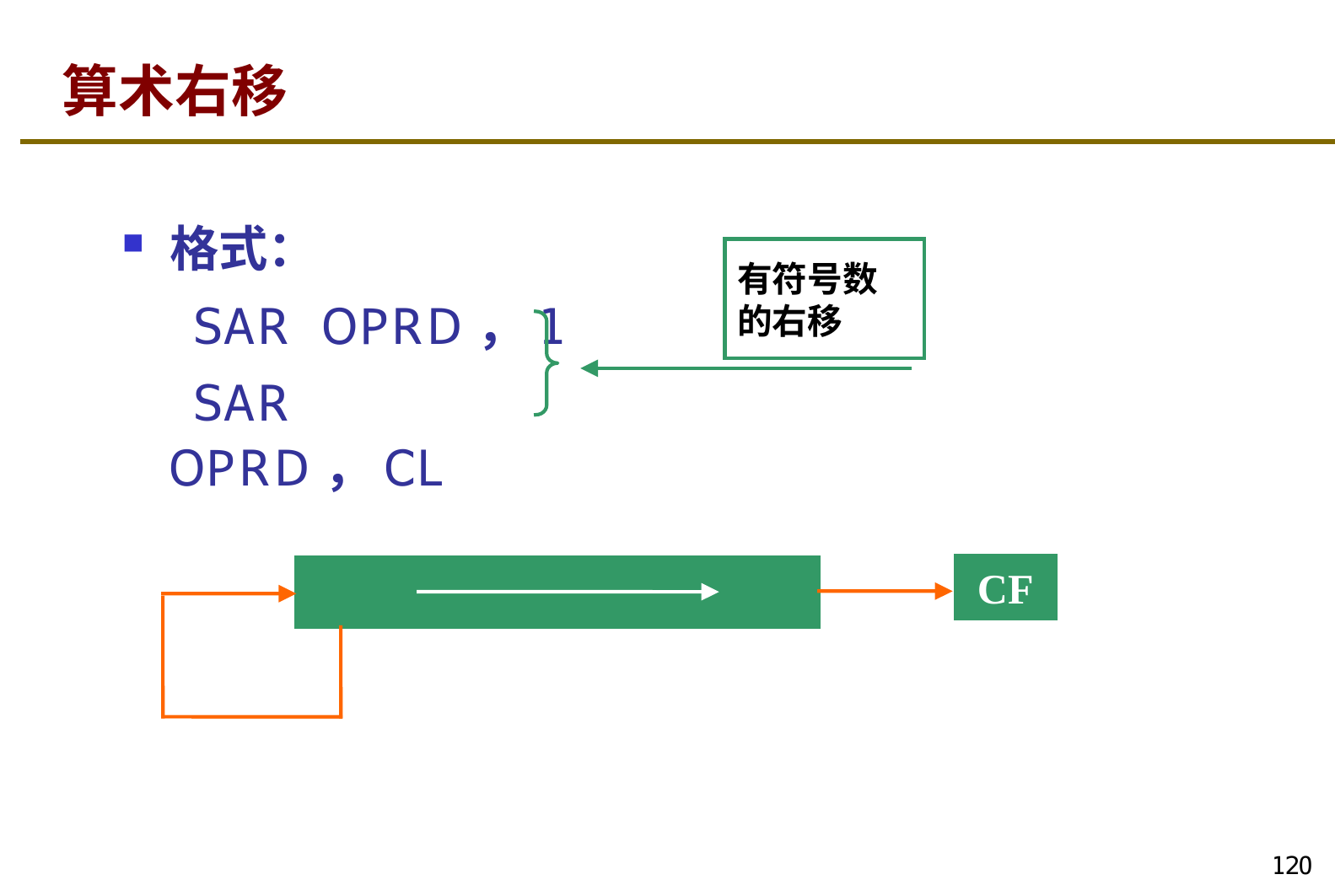

# 算术右移
格式：
     SAR  OPRD，1
     SAR  OPRD，CL

有符号数的右移

CF

120